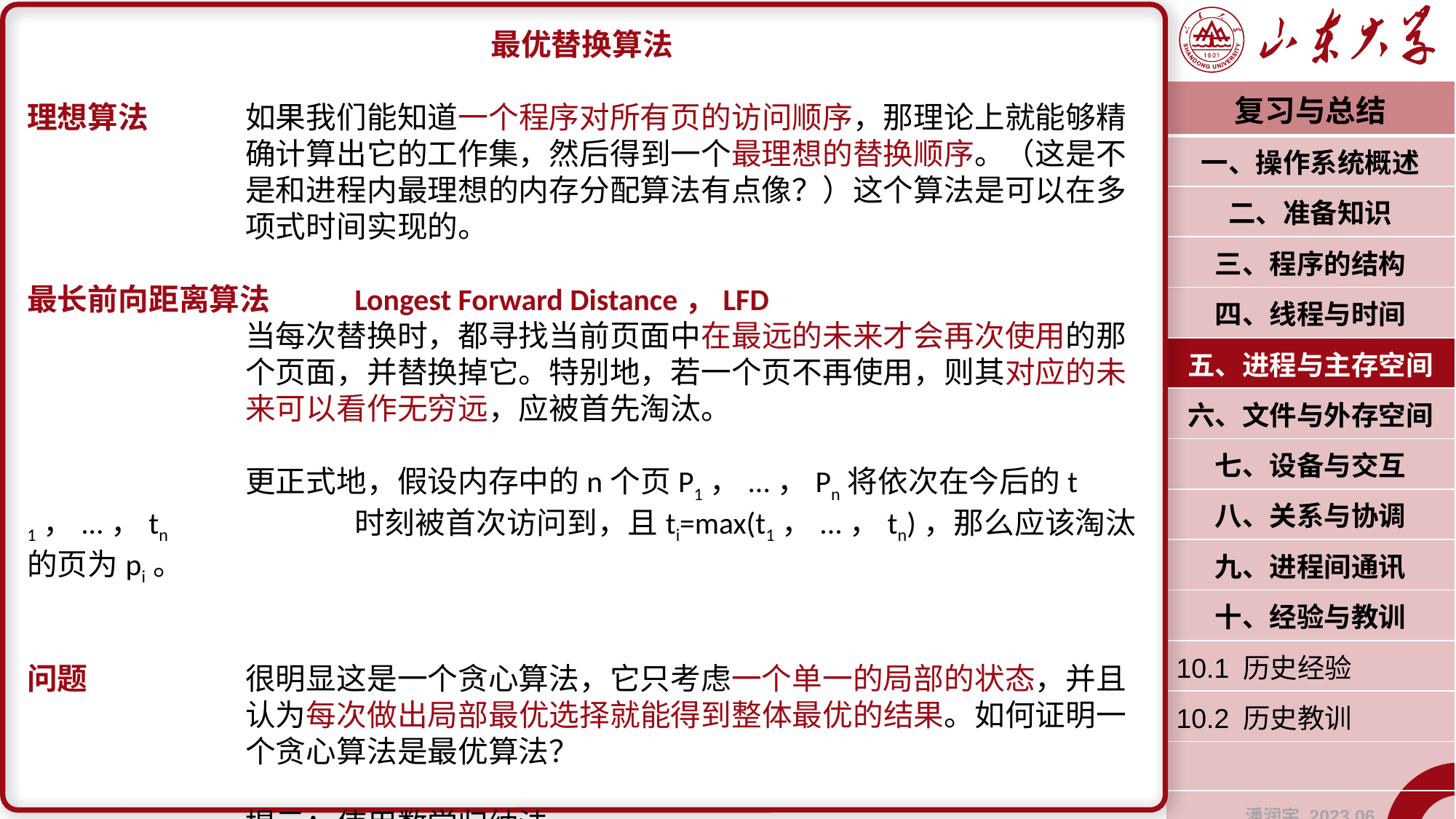

最优替换算法

理想算法	如果我们能知道一个程序对所有页的访问顺序，那理论上就能够精		确计算出它的工作集，然后得到一个最理想的替换顺序。（这是不		是和进程内最理想的内存分配算法有点像？）这个算法是可以在多		项式时间实现的。

最长前向距离算法	Longest Forward Distance，LFD
		当每次替换时，都寻找当前页面中在最远的未来才会再次使用的那		个页面，并替换掉它。特别地，若一个页不再使用，则其对应的未		来可以看作无穷远，应被首先淘汰。

		更正式地，假设内存中的n个页P1，...，Pn将依次在今后的t1，...，tn		时刻被首次访问到，且ti=max(t1，...，tn)，那么应该淘汰的页为pi。

问题		很明显这是一个贪心算法，它只考虑一个单一的局部的状态，并且		认为每次做出局部最优选择就能得到整体最优的结果。如何证明一		个贪心算法是最优算法？

		提示：使用数学归纳法
| 复习与总结 |
| --- |
| 一、操作系统概述 |
| 二、准备知识 |
| 三、程序的结构 |
| 四、线程与时间 |
| 五、进程与主存空间 |
| 六、文件与外存空间 |
| 七、设备与交互 |
| 八、关系与协调 |
| 九、进程间通讯 |
| 十、经验与教训 |
| 10.1 历史经验 |
| 10.2 历史教训 |
|  |
| 潘润宇 2023.06 |